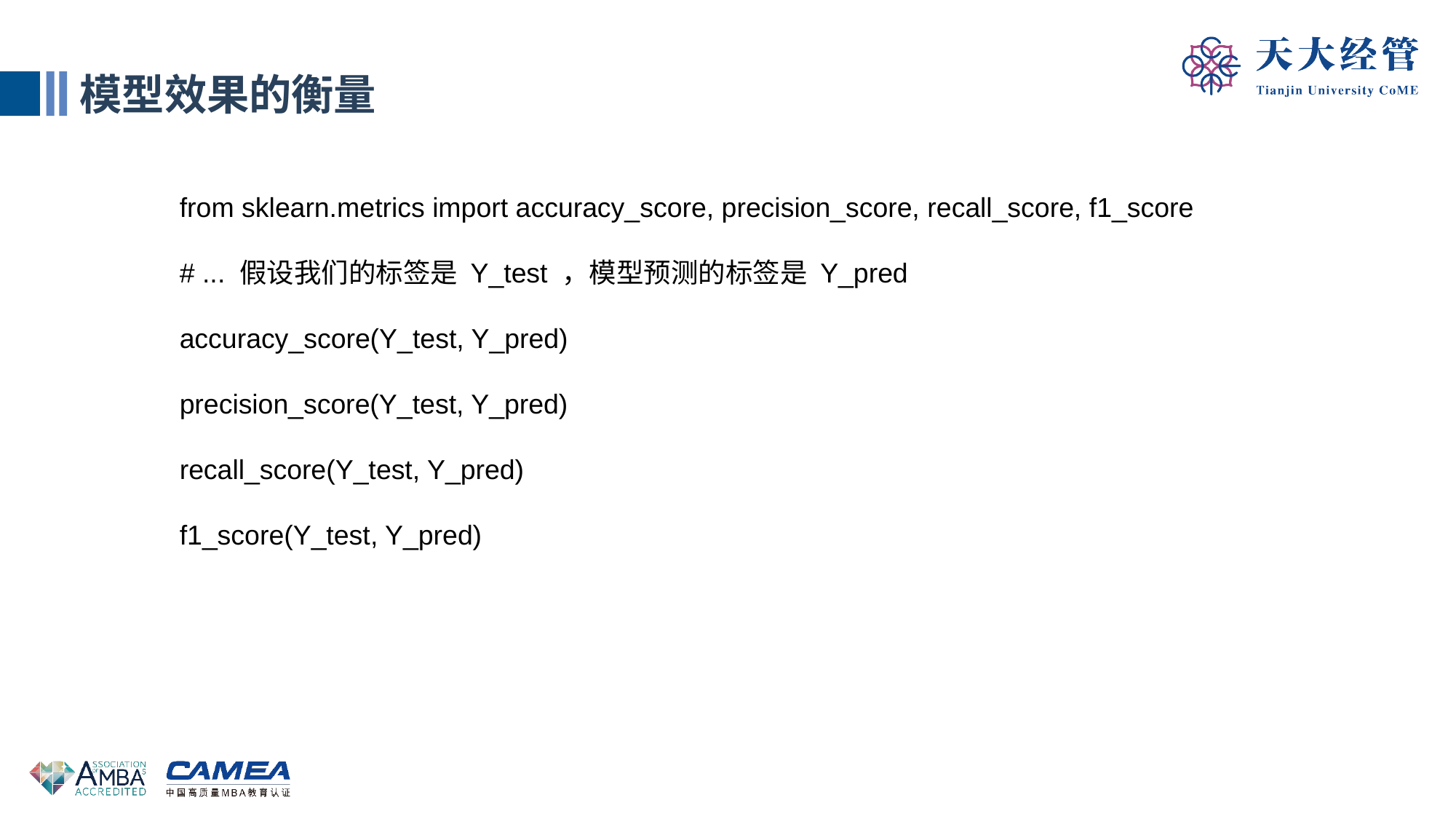

模型效果的衡量

from sklearn.metrics import accuracy_score, precision_score, recall_score, f1_score

# ... 假设我们的标签是 Y_test ，模型预测的标签是 Y_pred

accuracy_score(Y_test, Y_pred)

precision_score(Y_test, Y_pred)

recall_score(Y_test, Y_pred)

f1_score(Y_test, Y_pred)